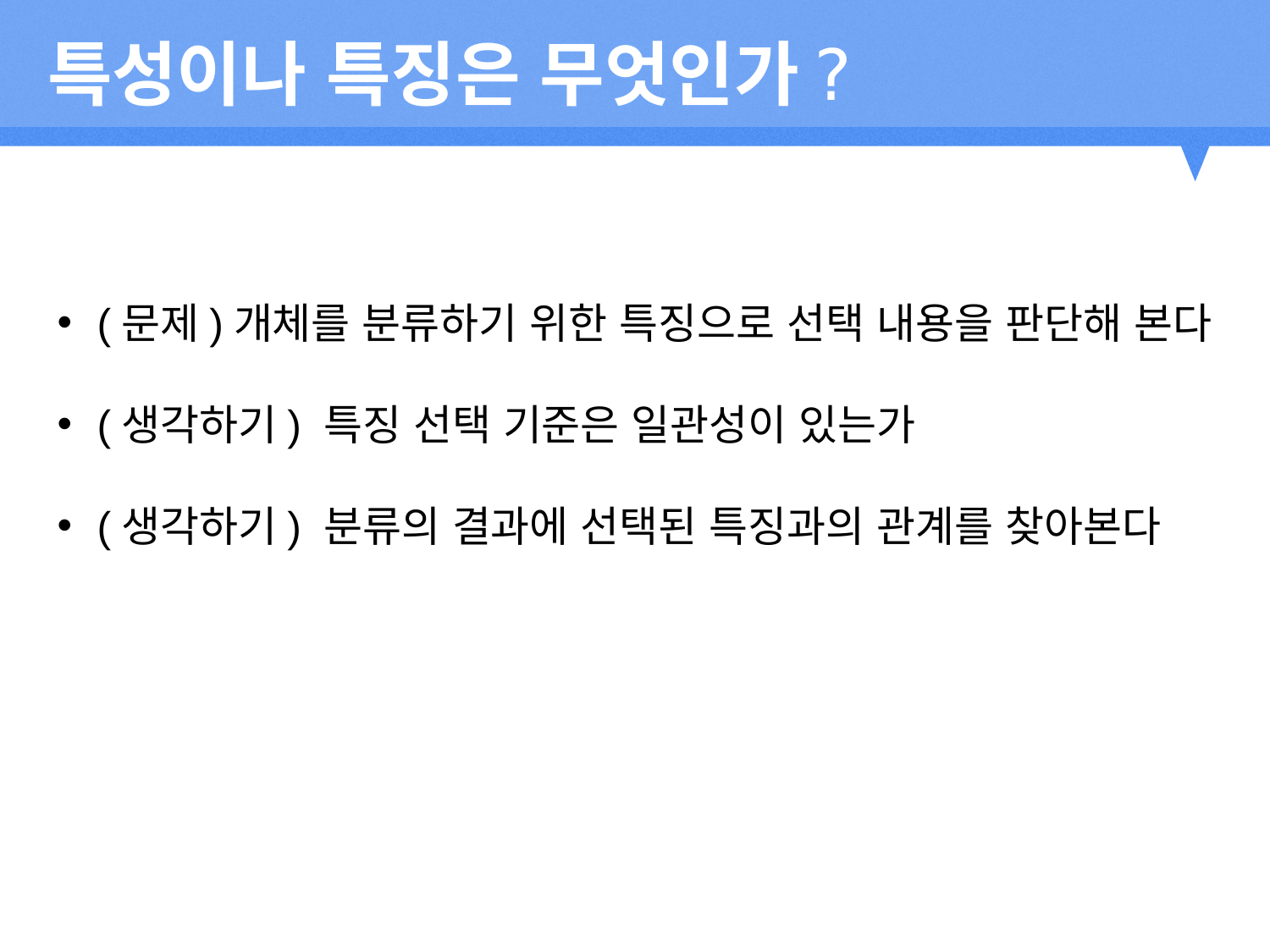

특성이나 특징은 무엇인가?
(문제)개체를 분류하기 위한 특징으로 선택 내용을 판단해 본다

(생각하기) 특징 선택 기준은 일관성이 있는가

(생각하기) 분류의 결과에 선택된 특징과의 관계를 찾아본다